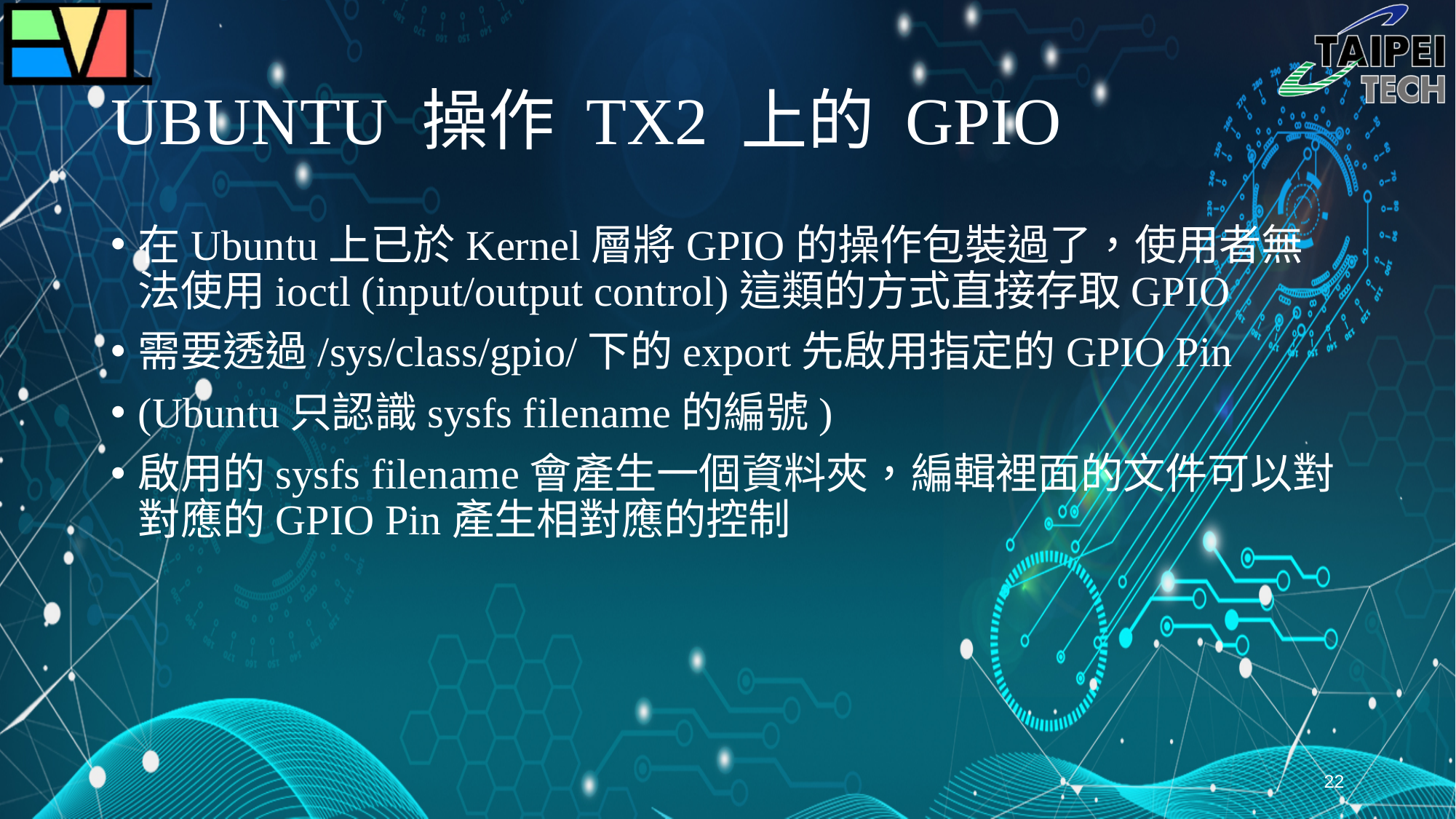

# UBUNTU 操作 TX2 上的 GPIO
在Ubuntu上已於Kernel層將GPIO的操作包裝過了，使用者無法使用ioctl (input/output control)這類的方式直接存取GPIO
需要透過/sys/class/gpio/下的export先啟用指定的GPIO Pin
(Ubuntu只認識sysfs filename的編號)
啟用的sysfs filename會產生一個資料夾，編輯裡面的文件可以對對應的GPIO Pin產生相對應的控制

22